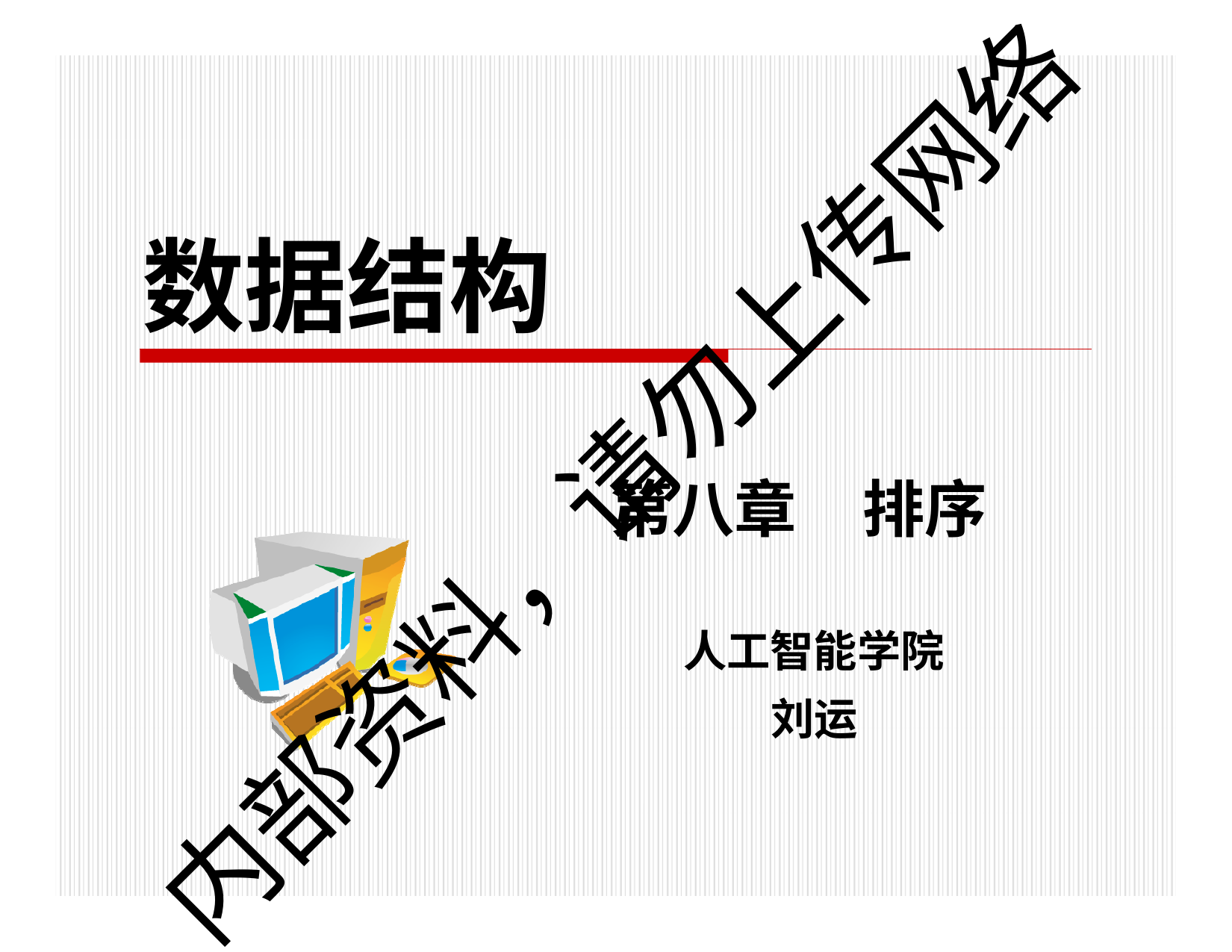

# 数据结构

内部资料，请勿上传网络
第八章	排序

人工智能学院 刘运